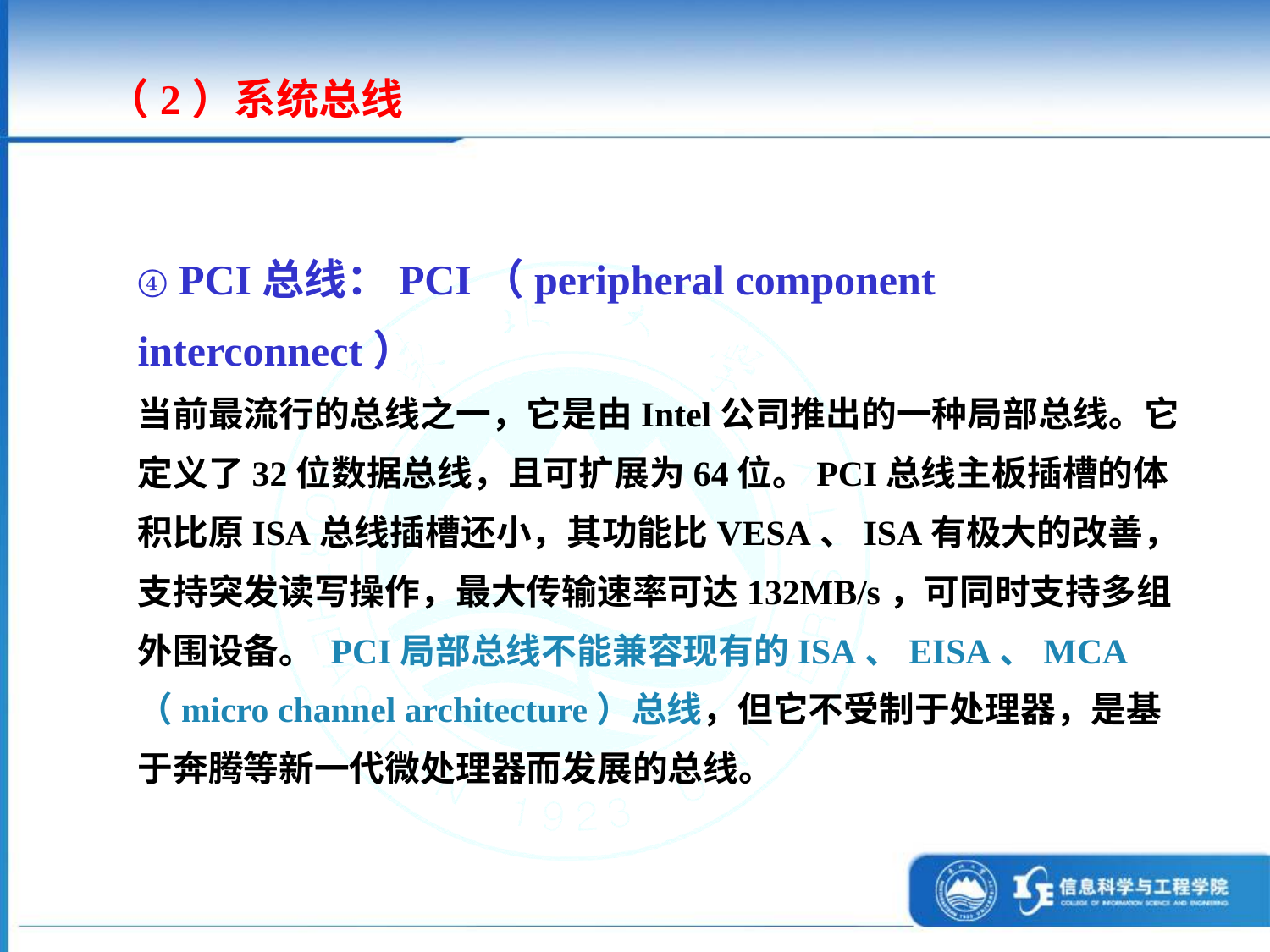

（2）系统总线
④ PCI总线：PCI（peripheral component interconnect）
当前最流行的总线之一，它是由Intel公司推出的一种局部总线。它定义了32位数据总线，且可扩展为64位。PCI总线主板插槽的体积比原ISA总线插槽还小，其功能比VESA、ISA有极大的改善，支持突发读写操作，最大传输速率可达132MB/s，可同时支持多组外围设备。 PCI局部总线不能兼容现有的ISA、EISA、MCA（micro channel architecture）总线，但它不受制于处理器，是基于奔腾等新一代微处理器而发展的总线。